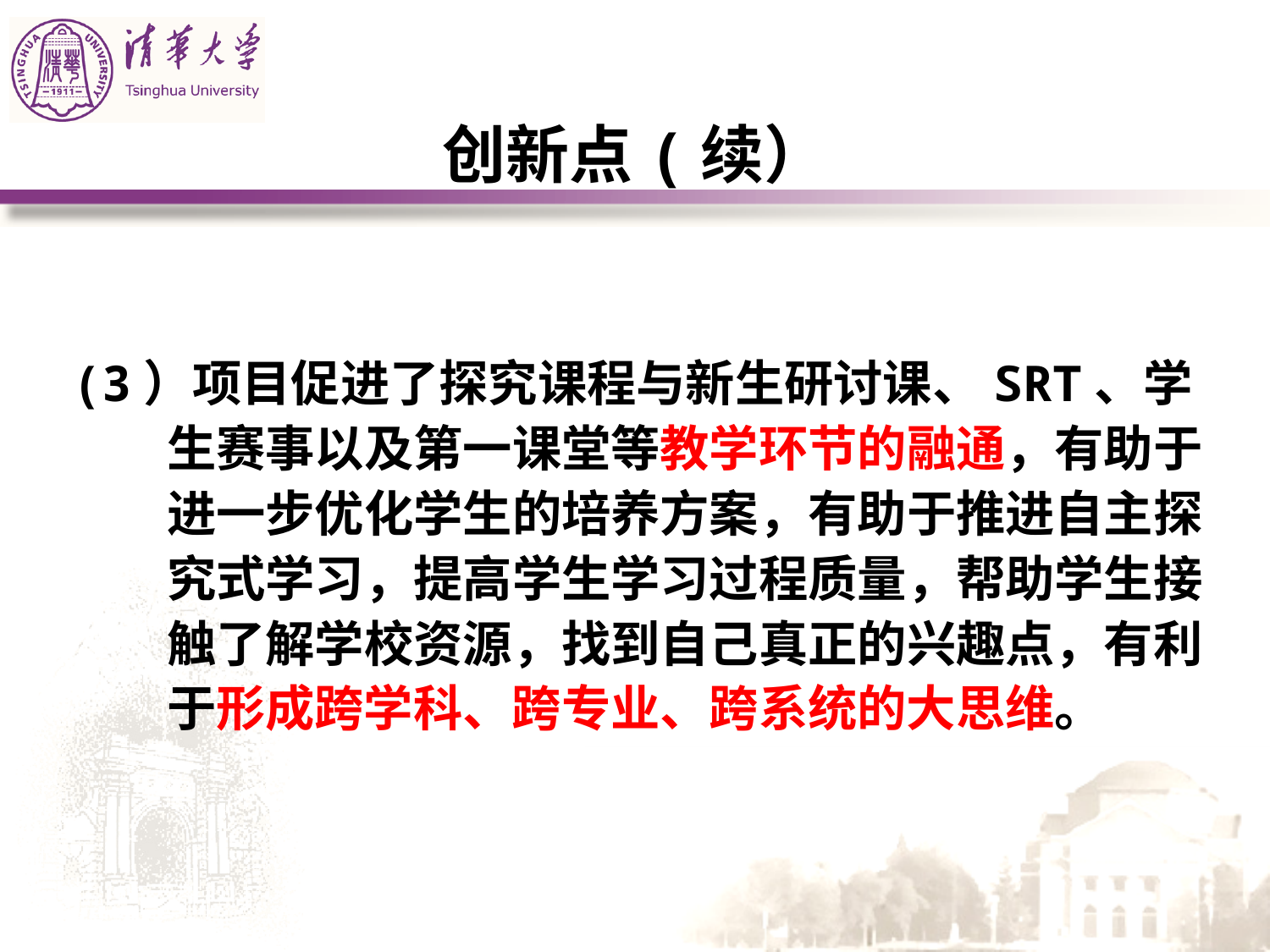

# 创新点(续）
 (3）项目促进了探究课程与新生研讨课、SRT、学生赛事以及第一课堂等教学环节的融通，有助于进一步优化学生的培养方案，有助于推进自主探究式学习，提高学生学习过程质量，帮助学生接触了解学校资源，找到自己真正的兴趣点，有利于形成跨学科、跨专业、跨系统的大思维。